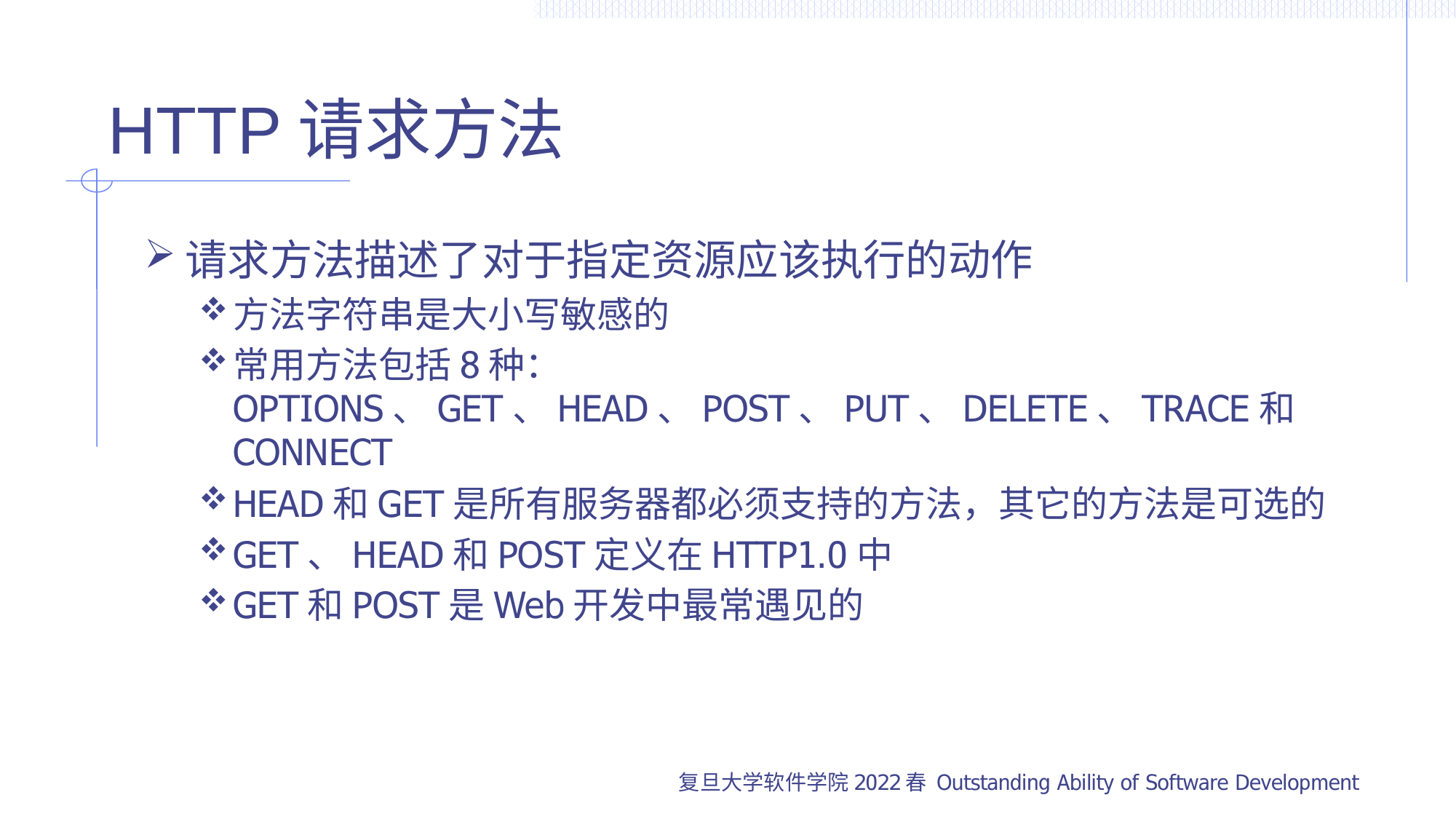

# HTTP请求方法
请求方法描述了对于指定资源应该执行的动作
方法字符串是大小写敏感的
常用方法包括8种：OPTIONS、GET、HEAD、POST、PUT、DELETE、TRACE和CONNECT
HEAD和GET是所有服务器都必须支持的方法，其它的方法是可选的
GET、HEAD和POST定义在HTTP1.0中
GET和POST是Web开发中最常遇见的